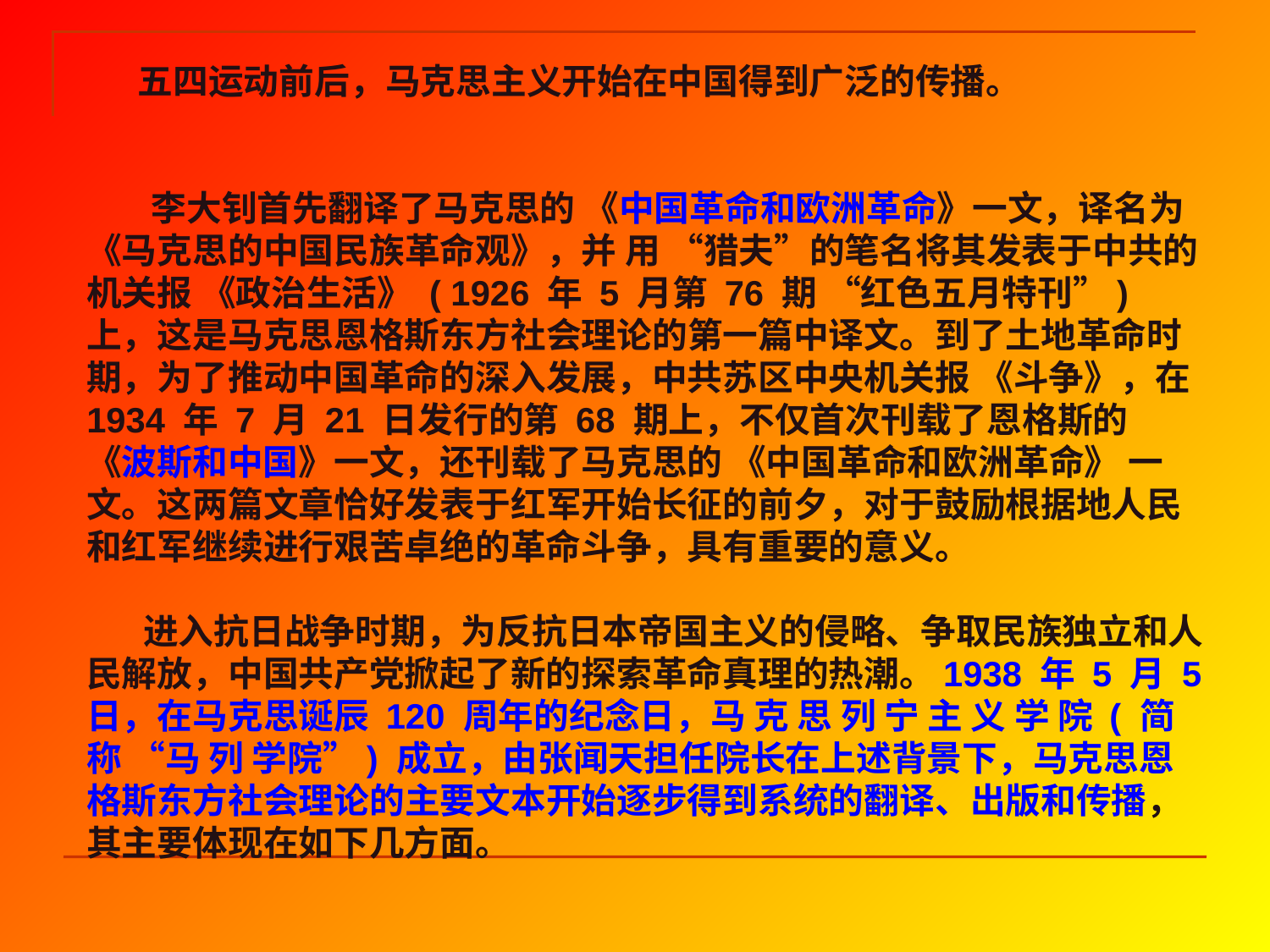

五四运动前后，马克思主义开始在中国得到广泛的传播。

       李大钊首先翻译了马克思的 《中国革命和欧洲革命》一文，译名为 《马克思的中国民族革命观》，并 用 “猎夫”的笔名将其发表于中共的机关报 《政治生活》 ( 1926 年 5 月第 76 期 “红色五月特刊”)上，这是马克思恩格斯东方社会理论的第一篇中译文。到了土地革命时期，为了推动中国革命的深入发展，中共苏区中央机关报 《斗争》，在 1934 年 7 月 21 日发行的第 68 期上，不仅首次刊载了恩格斯的 《波斯和中国》一文，还刊载了马克思的 《中国革命和欧洲革命》 一文。这两篇文章恰好发表于红军开始长征的前夕，对于鼓励根据地人民和红军继续进行艰苦卓绝的革命斗争，具有重要的意义。

      进入抗日战争时期，为反抗日本帝国主义的侵略、争取民族独立和人民解放，中国共产党掀起了新的探索革命真理的热潮。1938 年 5 月 5 日，在马克思诞辰 120 周年的纪念日，马 克 思 列 宁 主 义 学 院 ( 简 称 “马 列 学院”) 成立，由张闻天担任院长在上述背景下，马克思恩格斯东方社会理论的主要文本开始逐步得到系统的翻译、出版和传播，其主要体现在如下几方面。